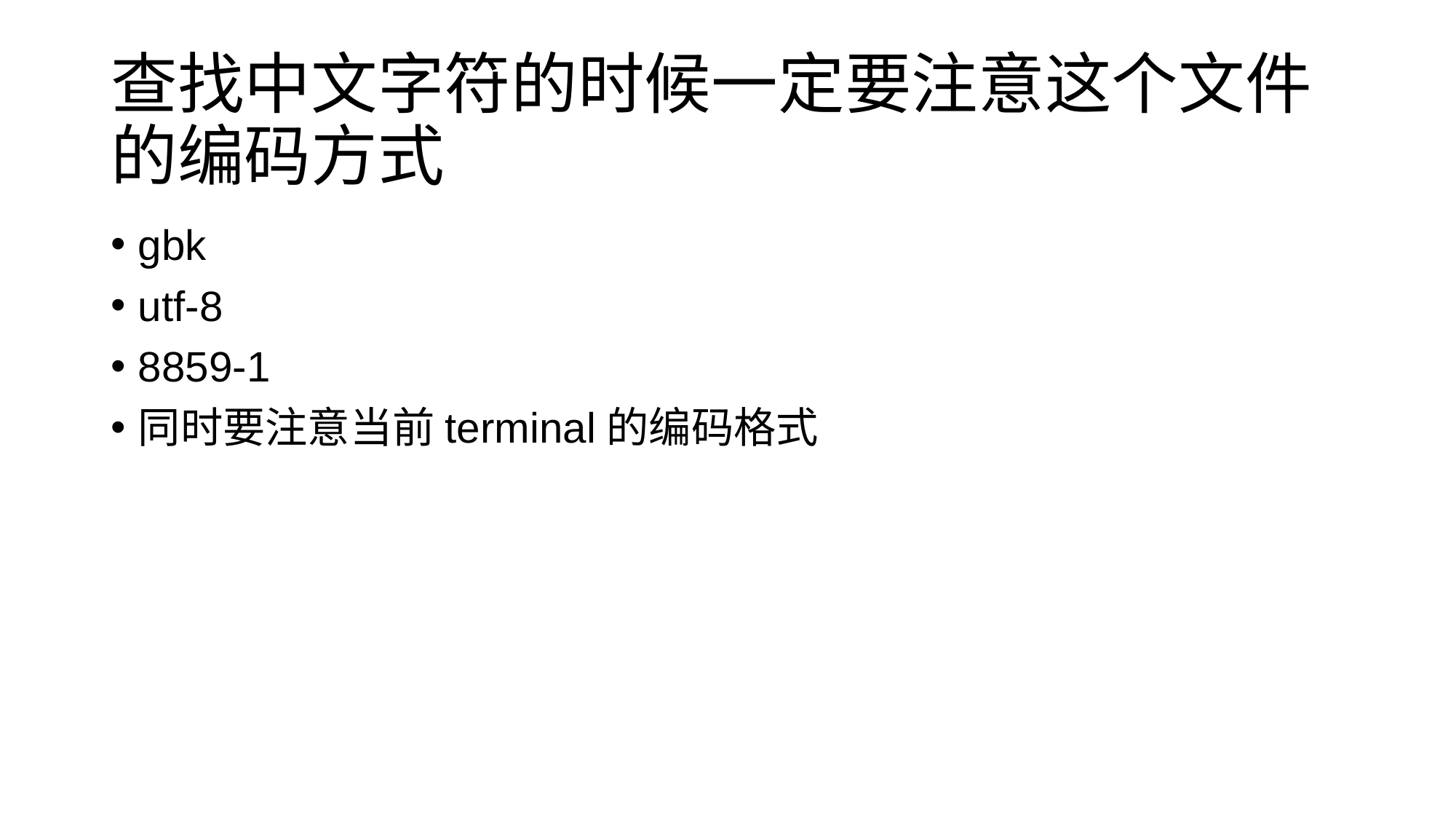

# 查找中文字符的时候一定要注意这个文件的编码方式
gbk
utf-8
8859-1
同时要注意当前terminal的编码格式